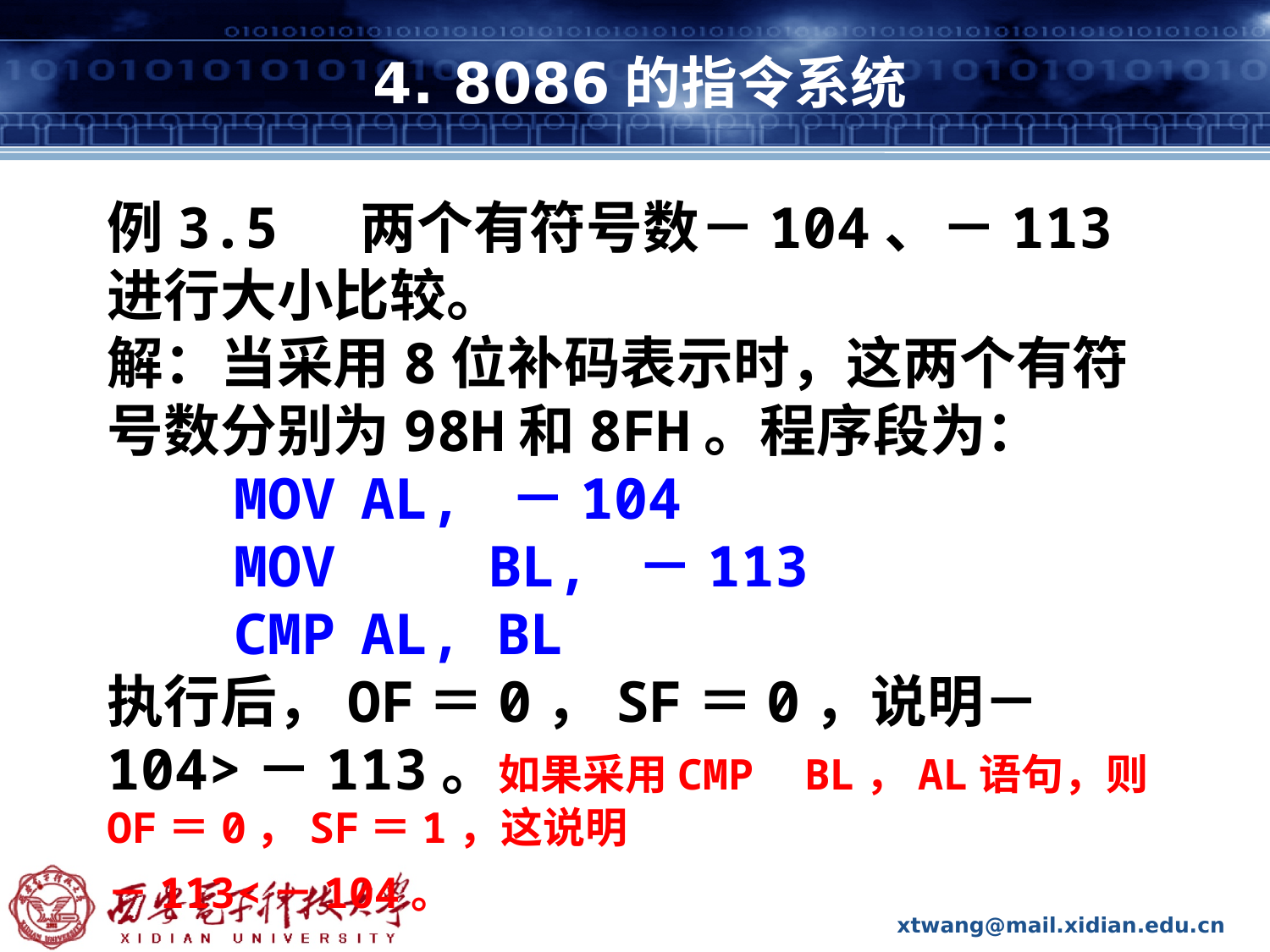

# 4. 8086的指令系统
例3.5  两个有符号数－104、－113进行大小比较。
解：当采用8位补码表示时，这两个有符号数分别为98H和8FH。程序段为：
	MOV	AL, －104
	MOV 	BL, －113
	CMP	AL, BL
执行后，OF＝0，SF＝0，说明－104>－113。如果采用CMP  BL，AL语句，则OF＝0，SF＝1，这说明
－113<－104。